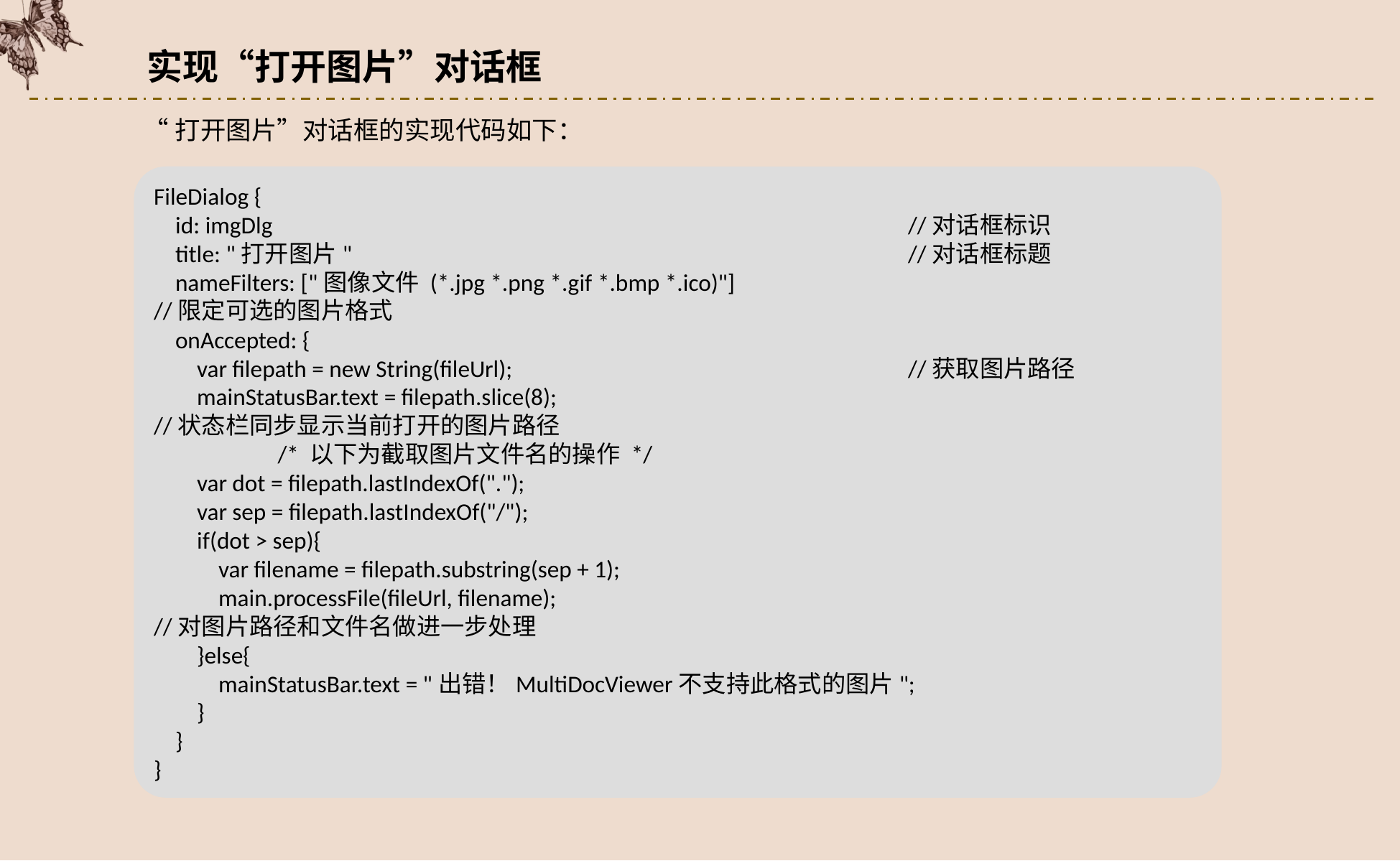

实现“打开图片”对话框
“打开图片”对话框的实现代码如下：
FileDialog {
    id: imgDlg						//对话框标识
    title: "打开图片"						//对话框标题
    nameFilters: ["图像文件 (*.jpg *.png *.gif *.bmp *.ico)"]
//限定可选的图片格式
    onAccepted: {
        var filepath = new String(fileUrl);				//获取图片路径
        mainStatusBar.text = filepath.slice(8);
//状态栏同步显示当前打开的图片路径
	   /* 以下为截取图片文件名的操作 */
        var dot = filepath.lastIndexOf(".");
        var sep = filepath.lastIndexOf("/");
        if(dot > sep){
            var filename = filepath.substring(sep + 1);
            main.processFile(fileUrl, filename);
//对图片路径和文件名做进一步处理
        }else{
            mainStatusBar.text = "出错！MultiDocViewer不支持此格式的图片";
        }
    }
}